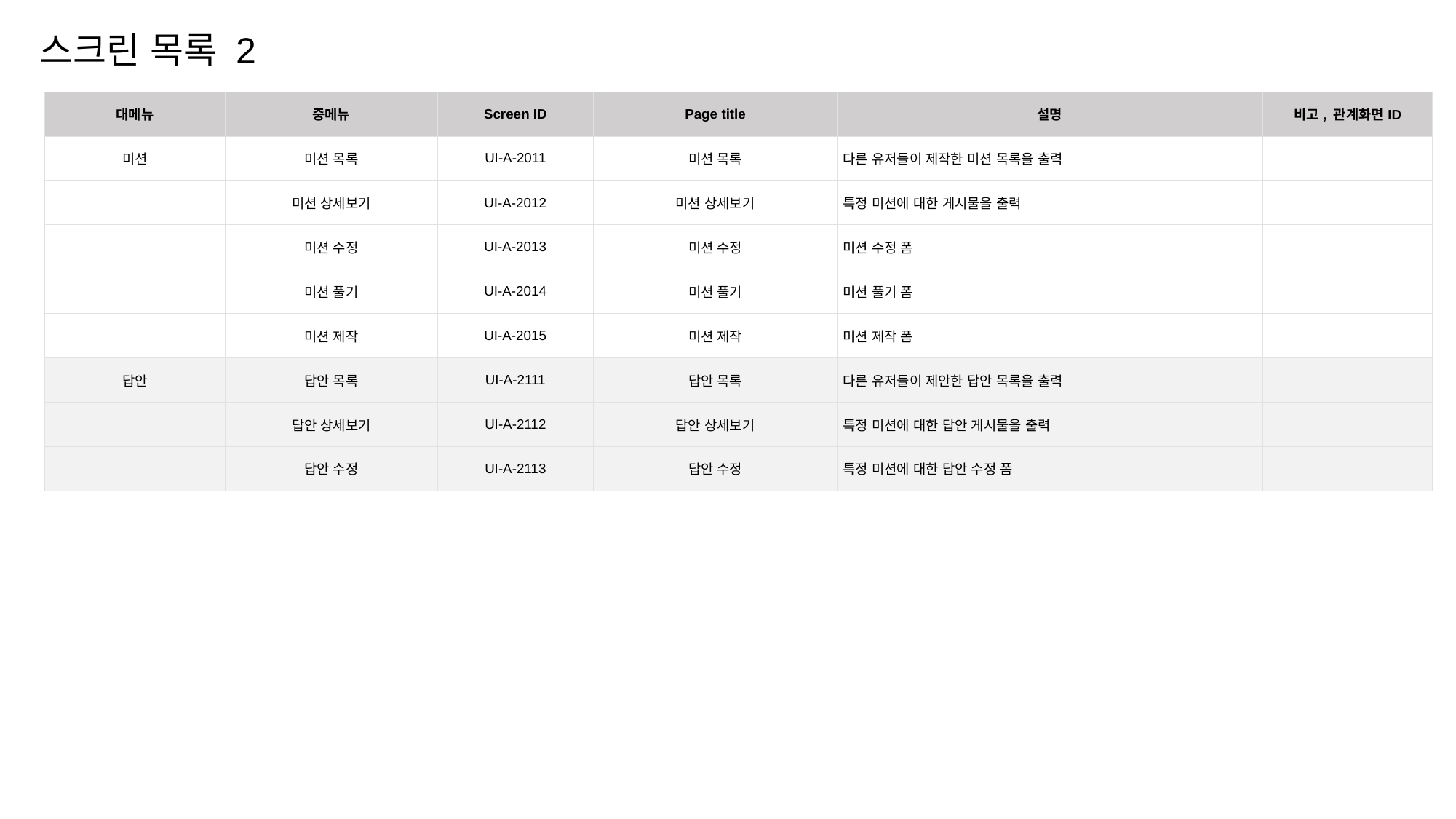

스크린 목록 2
| 대메뉴 | 중메뉴 | Screen ID | Page title | 설명 | 비고, 관계화면ID |
| --- | --- | --- | --- | --- | --- |
| 미션 | 미션 목록 | UI-A-2011 | 미션 목록 | 다른 유저들이 제작한 미션 목록을 출력 |  |
|  | 미션 상세보기 | UI-A-2012 | 미션 상세보기 | 특정 미션에 대한 게시물을 출력 |  |
|  | 미션 수정 | UI-A-2013 | 미션 수정 | 미션 수정 폼 |  |
|  | 미션 풀기 | UI-A-2014 | 미션 풀기 | 미션 풀기 폼 |  |
|  | 미션 제작 | UI-A-2015 | 미션 제작 | 미션 제작 폼 |  |
| 답안 | 답안 목록 | UI-A-2111 | 답안 목록 | 다른 유저들이 제안한 답안 목록을 출력 |  |
|  | 답안 상세보기 | UI-A-2112 | 답안 상세보기 | 특정 미션에 대한 답안 게시물을 출력 |  |
|  | 답안 수정 | UI-A-2113 | 답안 수정 | 특정 미션에 대한 답안 수정 폼 |  |